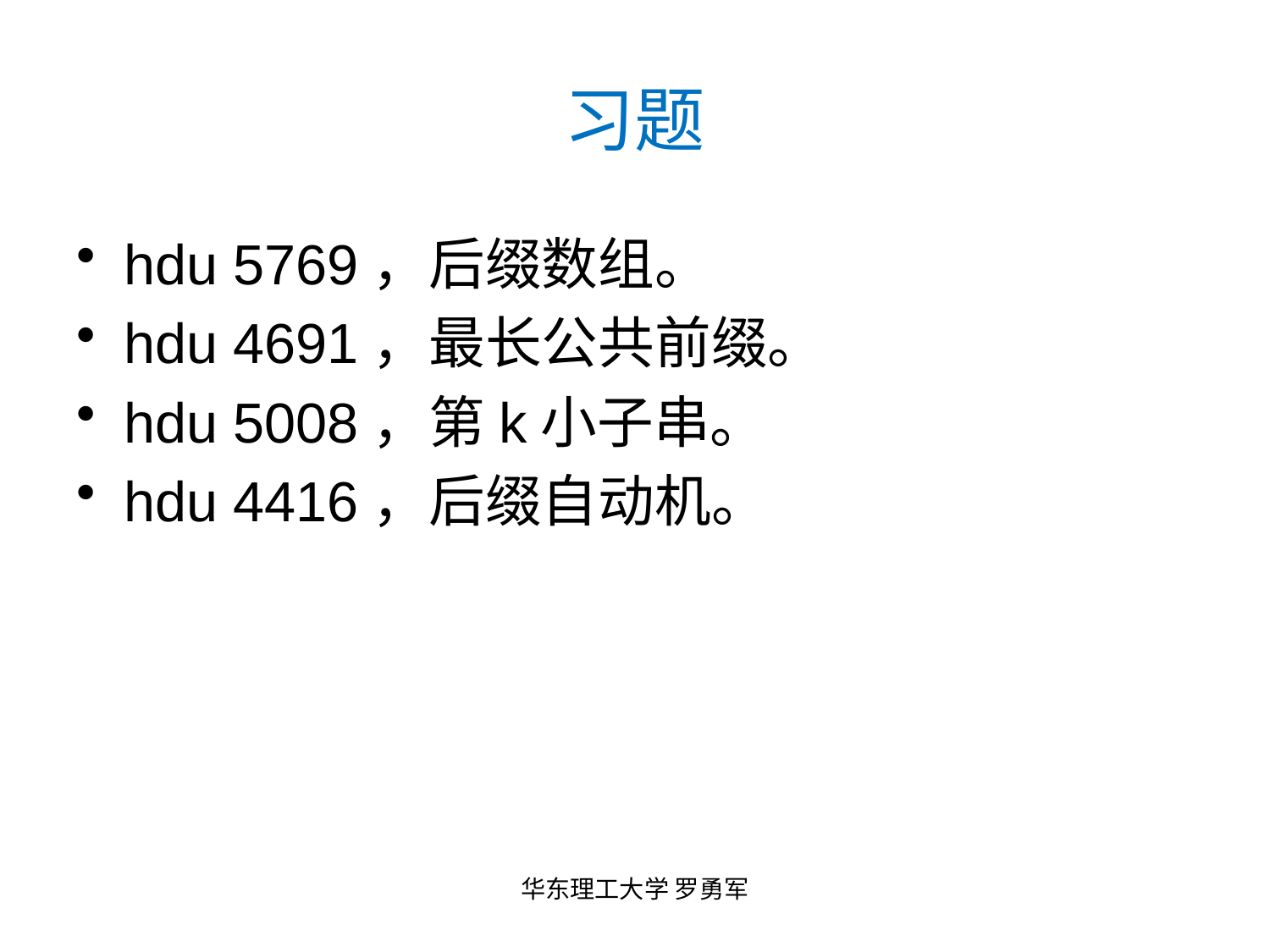

# 习题
hdu 5769，后缀数组。
hdu 4691，最长公共前缀。
hdu 5008，第k小子串。
hdu 4416，后缀自动机。

华东理工大学 罗勇军